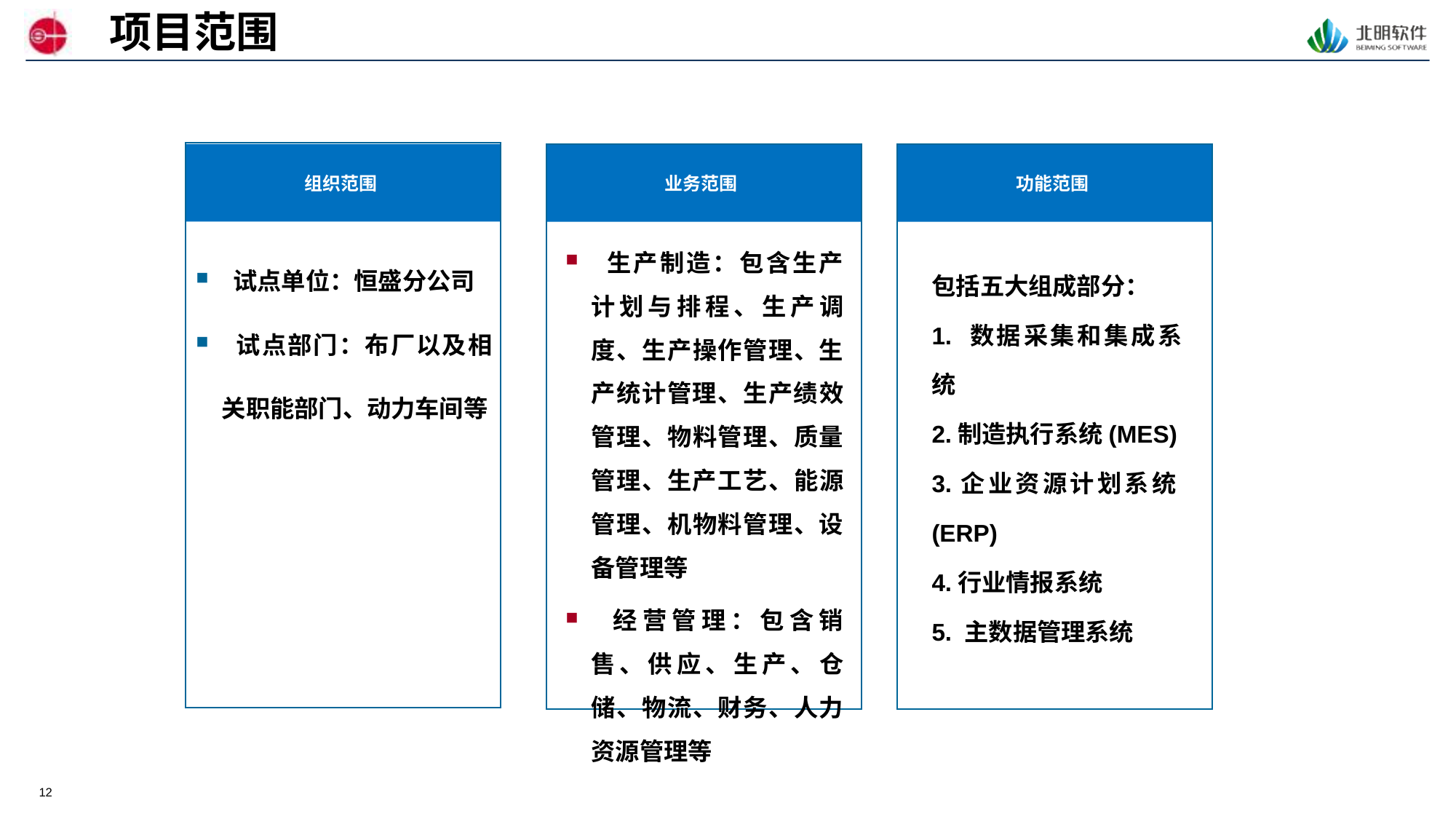

项目范围

组织范围
业务范围

功能范围

 生产制造：包含生产计划与排程、生产调度、生产操作管理、生产统计管理、生产绩效管理、物料管理、质量管理、生产工艺、能源管理、机物料管理、设备管理等
 经营管理：包含销售、供应、生产、仓储、物流、财务、人力资源管理等
 试点单位：恒盛分公司
 试点部门：布厂以及相关职能部门、动力车间等
包括五大组成部分：
1. 数据采集和集成系统
2.制造执行系统(MES)
3.企业资源计划系统(ERP)
4.行业情报系统
5. 主数据管理系统